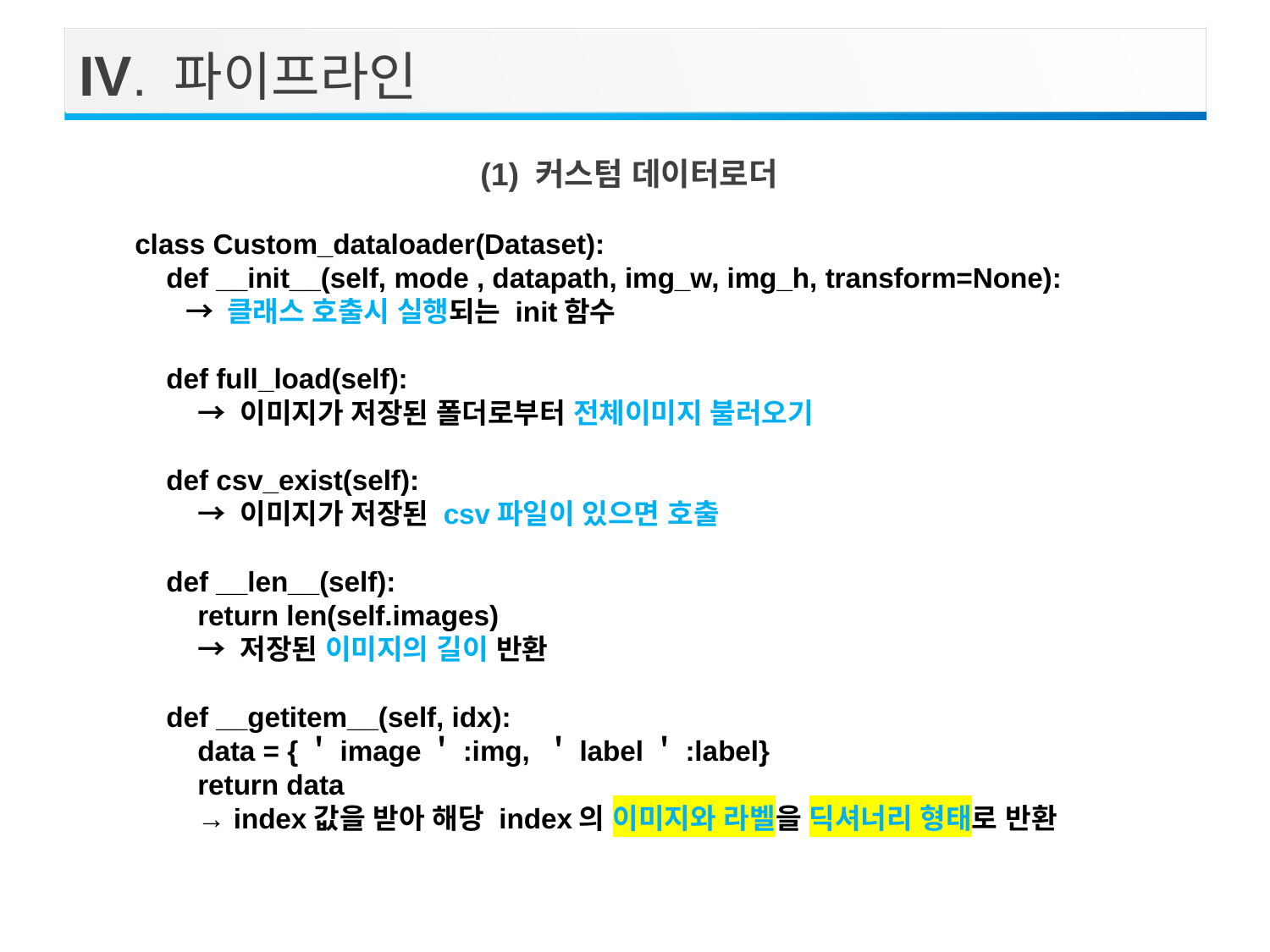

IV. 파이프라인
(1) 커스텀 데이터로더
class Custom_dataloader(Dataset):
    def __init__(self, mode , datapath, img_w, img_h, transform=None):
        → 클래스 호출시 실행되는 init함수

    def full_load(self):
        → 이미지가 저장된 폴더로부터 전체이미지 불러오기

    def csv_exist(self):
        → 이미지가 저장된 csv파일이 있으면 호출

    def __len__(self):
        return len(self.images)
        → 저장된 이미지의 길이 반환

    def __getitem__(self, idx):
        data = {＇image＇:img, ＇label＇:label}
        return data
        → index값을 받아 해당 index의 이미지와 라벨을 딕셔너리 형태로 반환